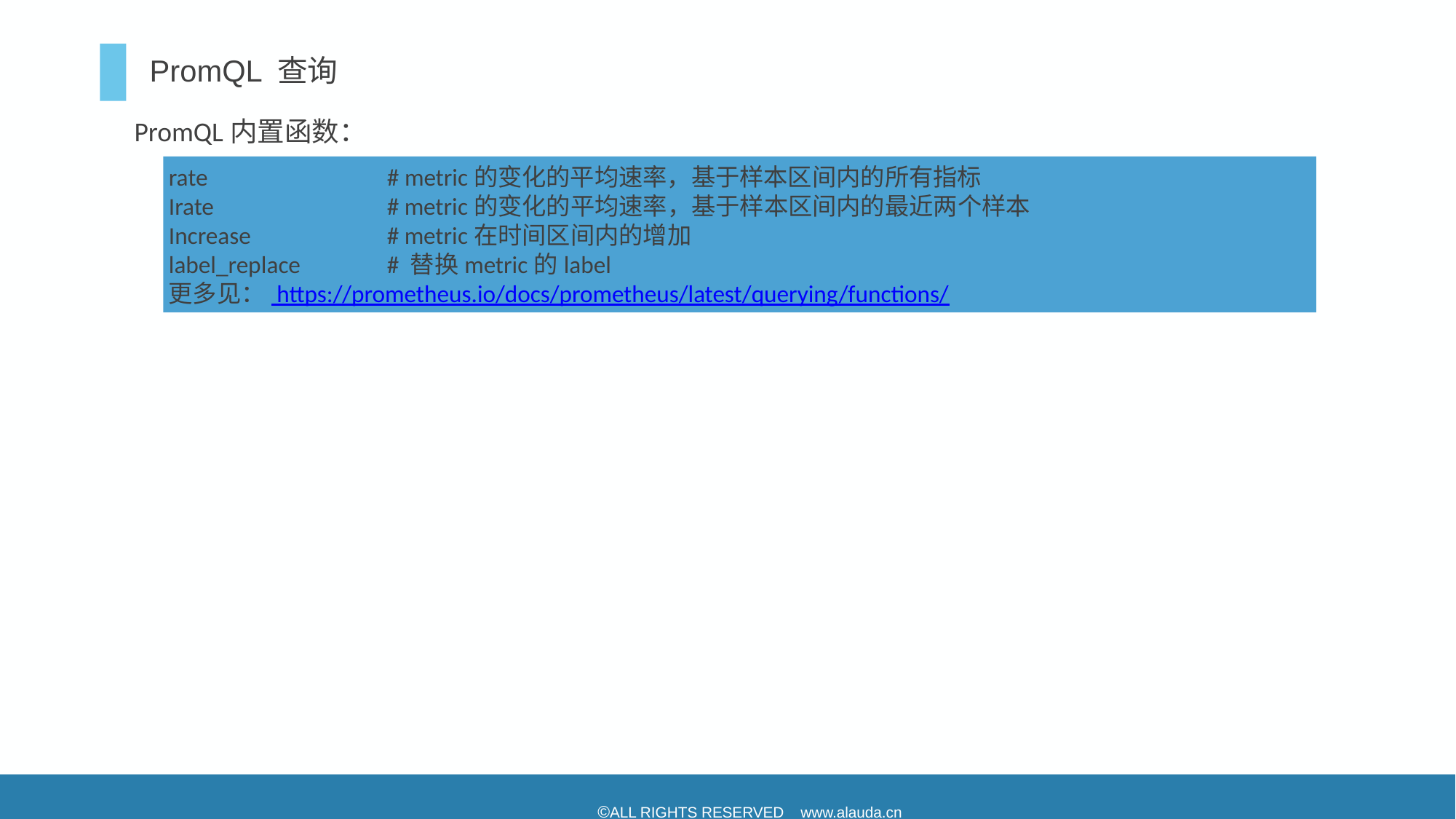

# PromQL 查询
PromQL内置函数：

rate		# metric的变化的平均速率，基于样本区间内的所有指标
Irate		# metric的变化的平均速率，基于样本区间内的最近两个样本
Increase		# metric在时间区间内的增加
label_replace	# 替换metric的label
更多见： https://prometheus.io/docs/prometheus/latest/querying/functions/